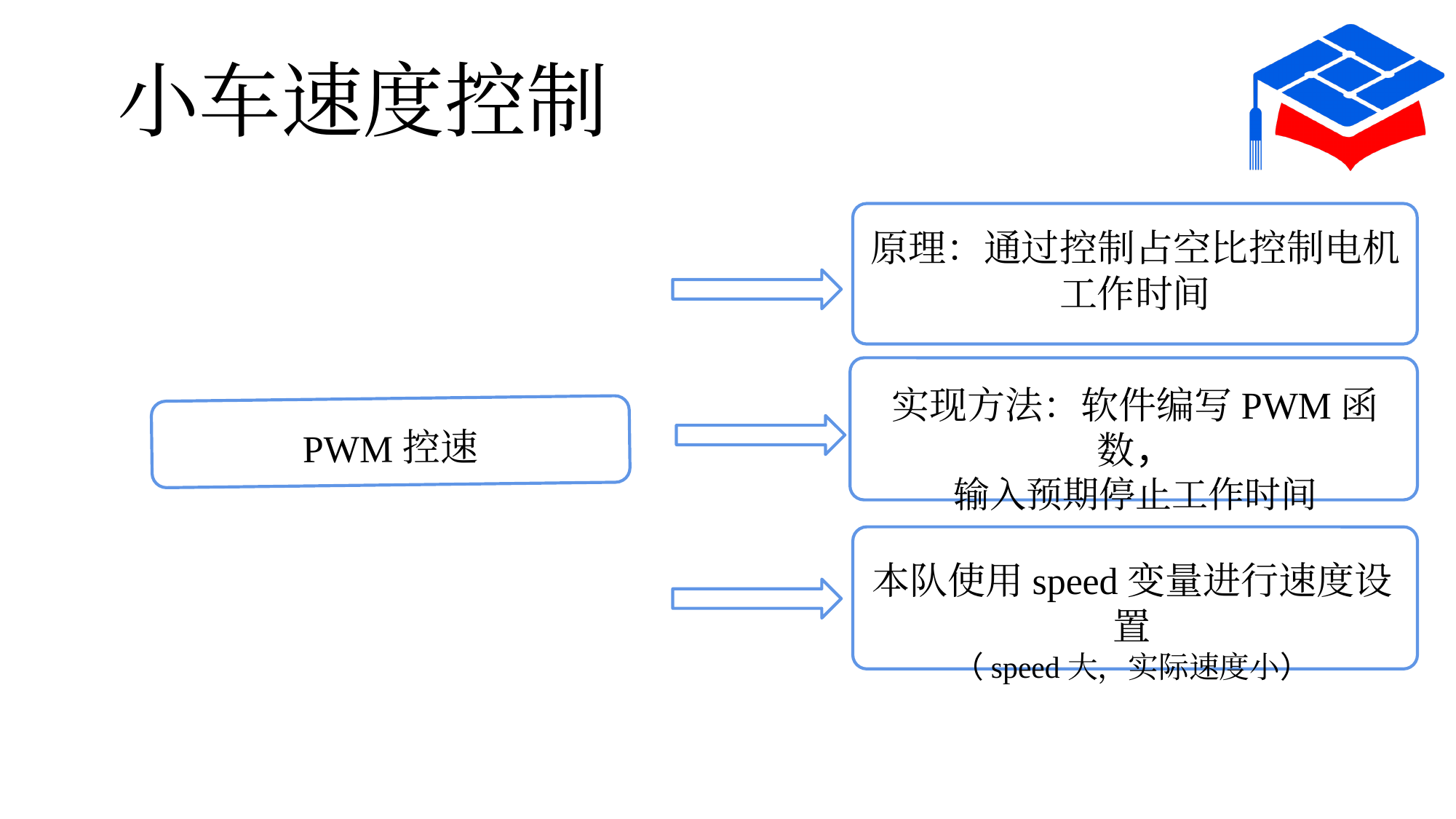

# 小车速度控制

原理：通过控制占空比控制电机工作时间

PWM控速

实现方法：软件编写PWM函数，
输入预期停止工作时间

本队使用speed变量进行速度设置
（speed大，实际速度小）